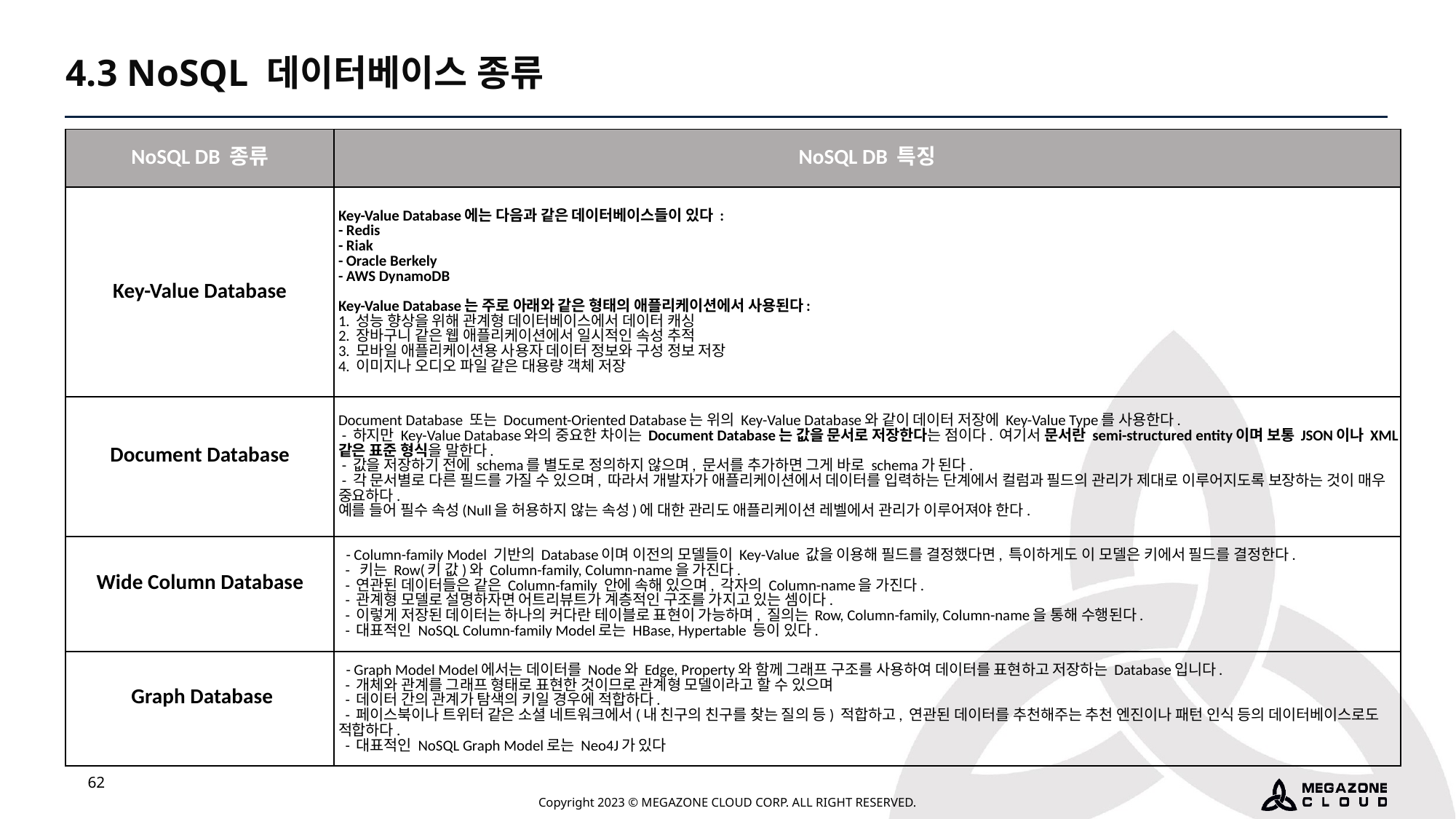

4.3 NoSQL 데이터베이스 종류
| NoSQL DB 종류 | NoSQL DB 특징 |
| --- | --- |
| Key-Value Database | Key-Value Database에는 다음과 같은 데이터베이스들이 있다 : - Redis - Riak - Oracle Berkely - AWS DynamoDB Key-Value Database는 주로 아래와 같은 형태의 애플리케이션에서 사용된다: 1. 성능 향상을 위해 관계형 데이터베이스에서 데이터 캐싱 2. 장바구니 같은 웹 애플리케이션에서 일시적인 속성 추적 3. 모바일 애플리케이션용 사용자 데이터 정보와 구성 정보 저장 4. 이미지나 오디오 파일 같은 대용량 객체 저장 |
| Document Database | Document Database 또는 Document-Oriented Database는 위의 Key-Value Database와 같이 데이터 저장에 Key-Value Type를 사용한다. - 하지만 Key-Value Database와의 중요한 차이는 Document Database는 값을 문서로 저장한다는 점이다. 여기서 문서란 semi-structured entity이며 보통 JSON이나 XML 같은 표준 형식을 말한다. - 값을 저장하기 전에 schema를 별도로 정의하지 않으며, 문서를 추가하면 그게 바로 schema가 된다. - 각 문서별로 다른 필드를 가질 수 있으며, 따라서 개발자가 애플리케이션에서 데이터를 입력하는 단계에서 컬럼과 필드의 관리가 제대로 이루어지도록 보장하는 것이 매우 중요하다. 예를 들어 필수 속성(Null을 허용하지 않는 속성)에 대한 관리도 애플리케이션 레벨에서 관리가 이루어져야 한다. |
| Wide Column Database | - Column-family Model 기반의 Database이며 이전의 모델들이 Key-Value 값을 이용해 필드를 결정했다면, 특이하게도 이 모델은 키에서 필드를 결정한다. - 키는 Row(키 값)와 Column-family, Column-name을 가진다. - 연관된 데이터들은 같은 Column-family 안에 속해 있으며, 각자의 Column-name을 가진다. - 관계형 모델로 설명하자면 어트리뷰트가 계층적인 구조를 가지고 있는 셈이다. - 이렇게 저장된 데이터는 하나의 커다란 테이블로 표현이 가능하며, 질의는 Row, Column-family, Column-name을 통해 수행된다. - 대표적인 NoSQL Column-family Model로는 HBase, Hypertable 등이 있다. |
| Graph Database | - Graph Model Model에서는 데이터를 Node와 Edge, Property와 함께 그래프 구조를 사용하여 데이터를 표현하고 저장하는 Database입니다.  - 개체와 관계를 그래프 형태로 표현한 것이므로 관계형 모델이라고 할 수 있으며 - 데이터 간의 관계가 탐색의 키일 경우에 적합하다. - 페이스북이나 트위터 같은 소셜 네트워크에서(내 친구의 친구를 찾는 질의 등) 적합하고, 연관된 데이터를 추천해주는 추천 엔진이나 패턴 인식 등의 데이터베이스로도 적합하다. - 대표적인 NoSQL Graph Model로는 Neo4J가 있다 |